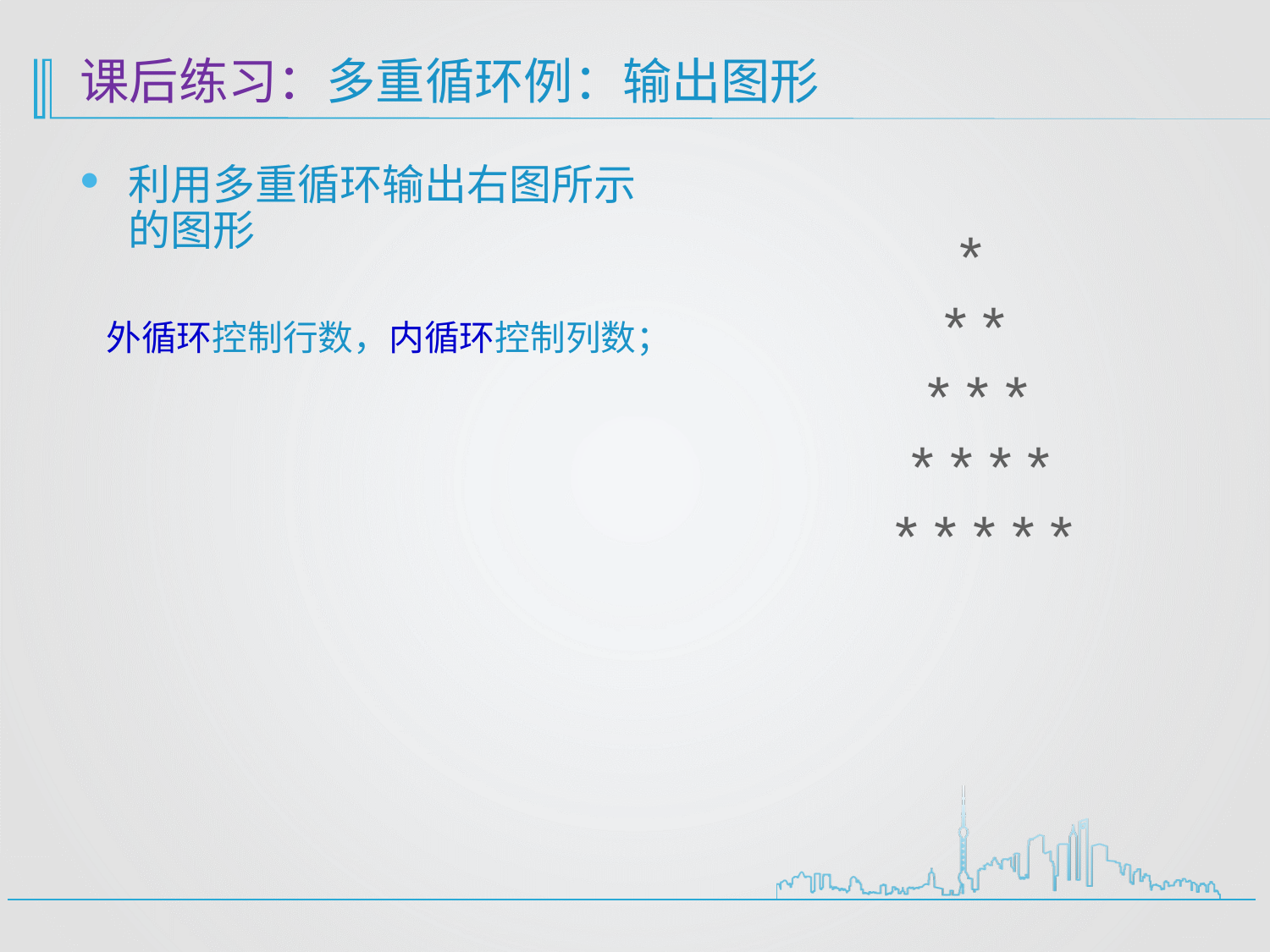

# 课后练习：多重循环例：输出图形
利用多重循环输出右图所示的图形
      *
     * *
    * * *
   * * * *
  * * * * *
外循环控制行数，内循环控制列数；